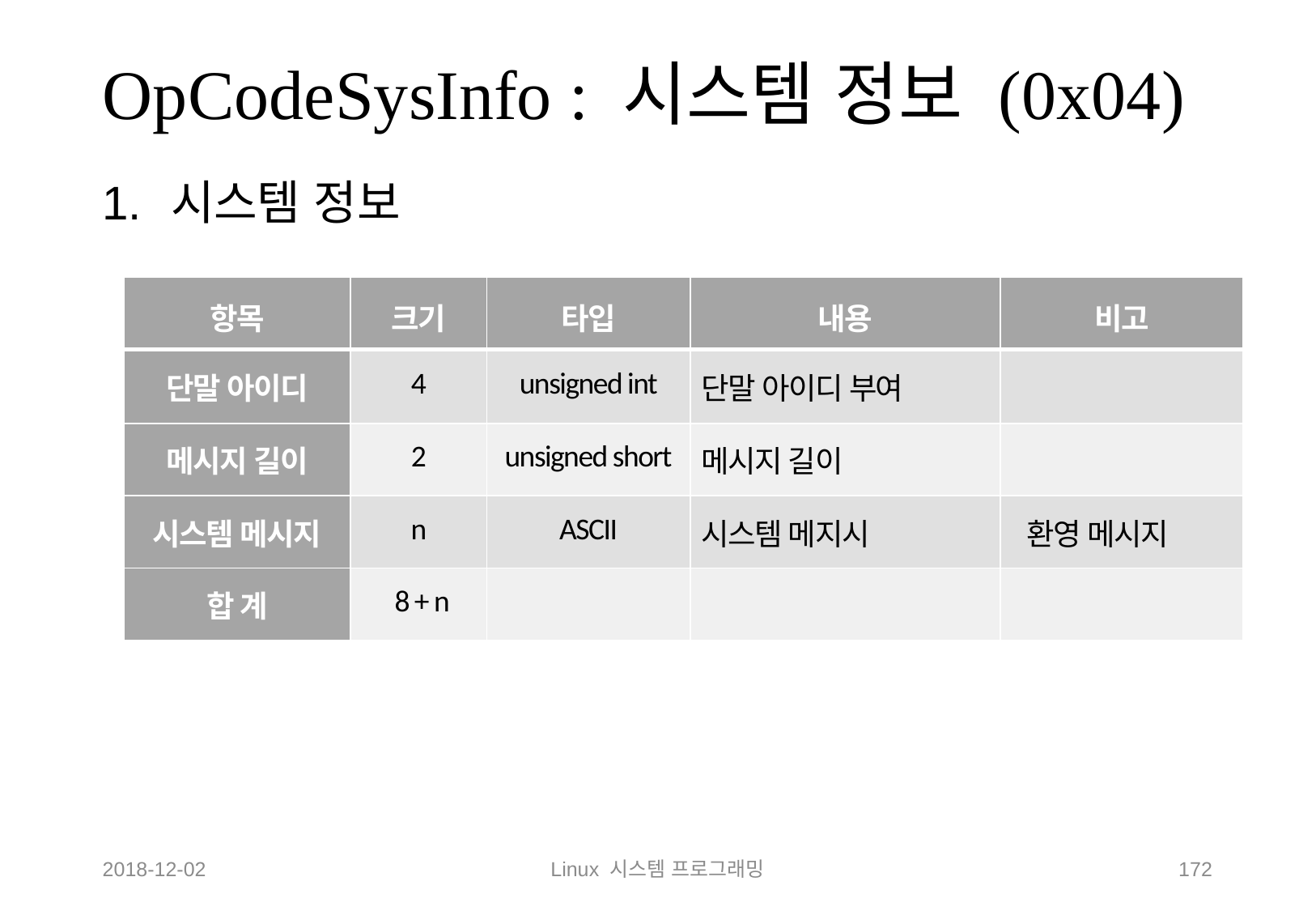

# OpCodeSysInfo : 시스템 정보 (0x04)
시스템 정보
| 항목 | 크기 | 타입 | 내용 | 비고 |
| --- | --- | --- | --- | --- |
| 단말 아이디 | 4 | unsigned int | 단말 아이디 부여 |  |
| 메시지 길이 | 2 | unsigned short | 메시지 길이 |  |
| 시스템 메시지 | n | ASCII | 시스템 메지시 | 환영 메시지 |
| 합 계 | 8 + n |  |  |  |
2018-12-02
Linux 시스템 프로그래밍
172